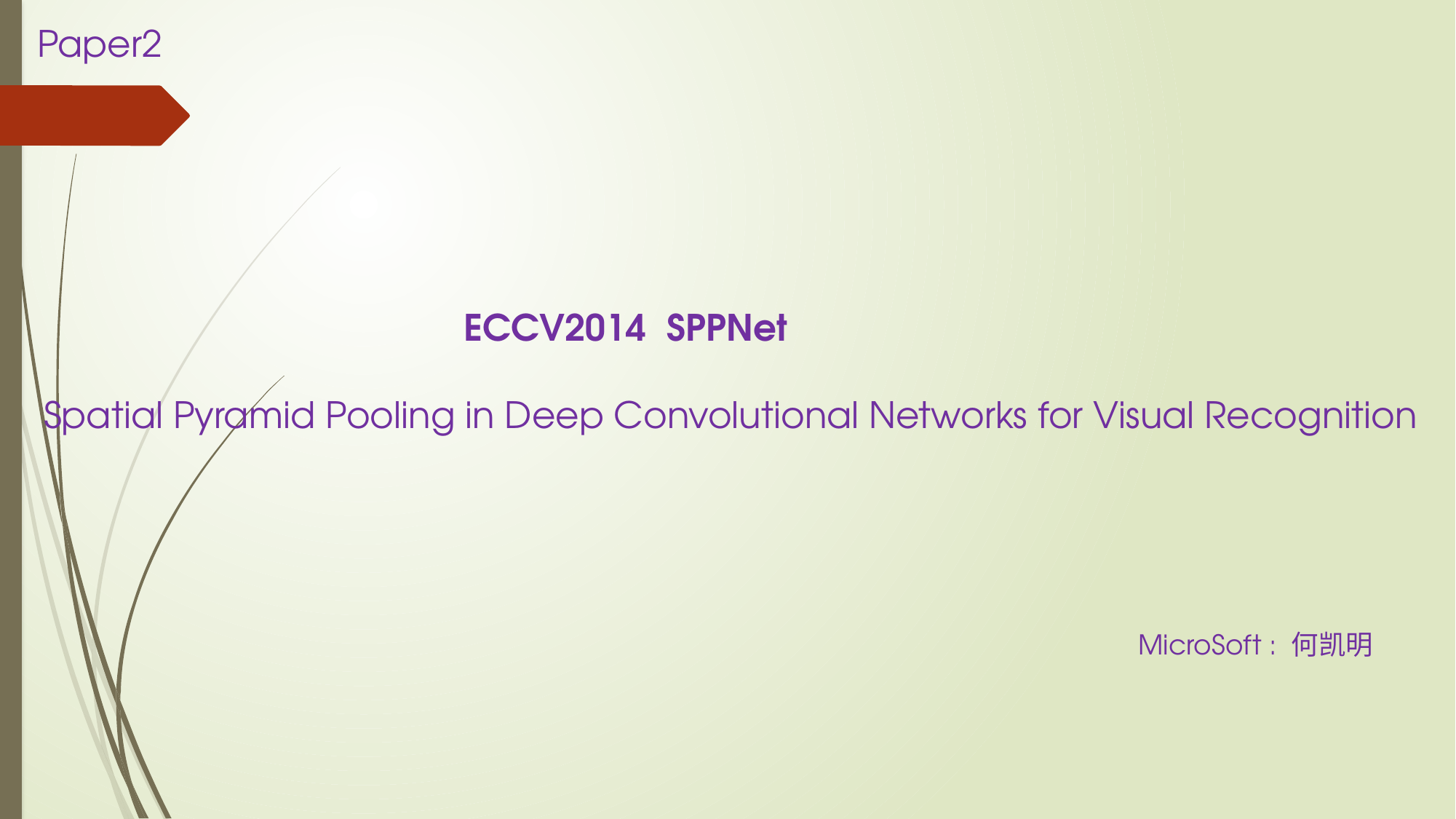

Paper2
                                          ECCV2014  SPPNet

Spatial Pyramid Pooling in Deep Convolutional Networks for Visual Recognition
MicroSoft : 何凯明